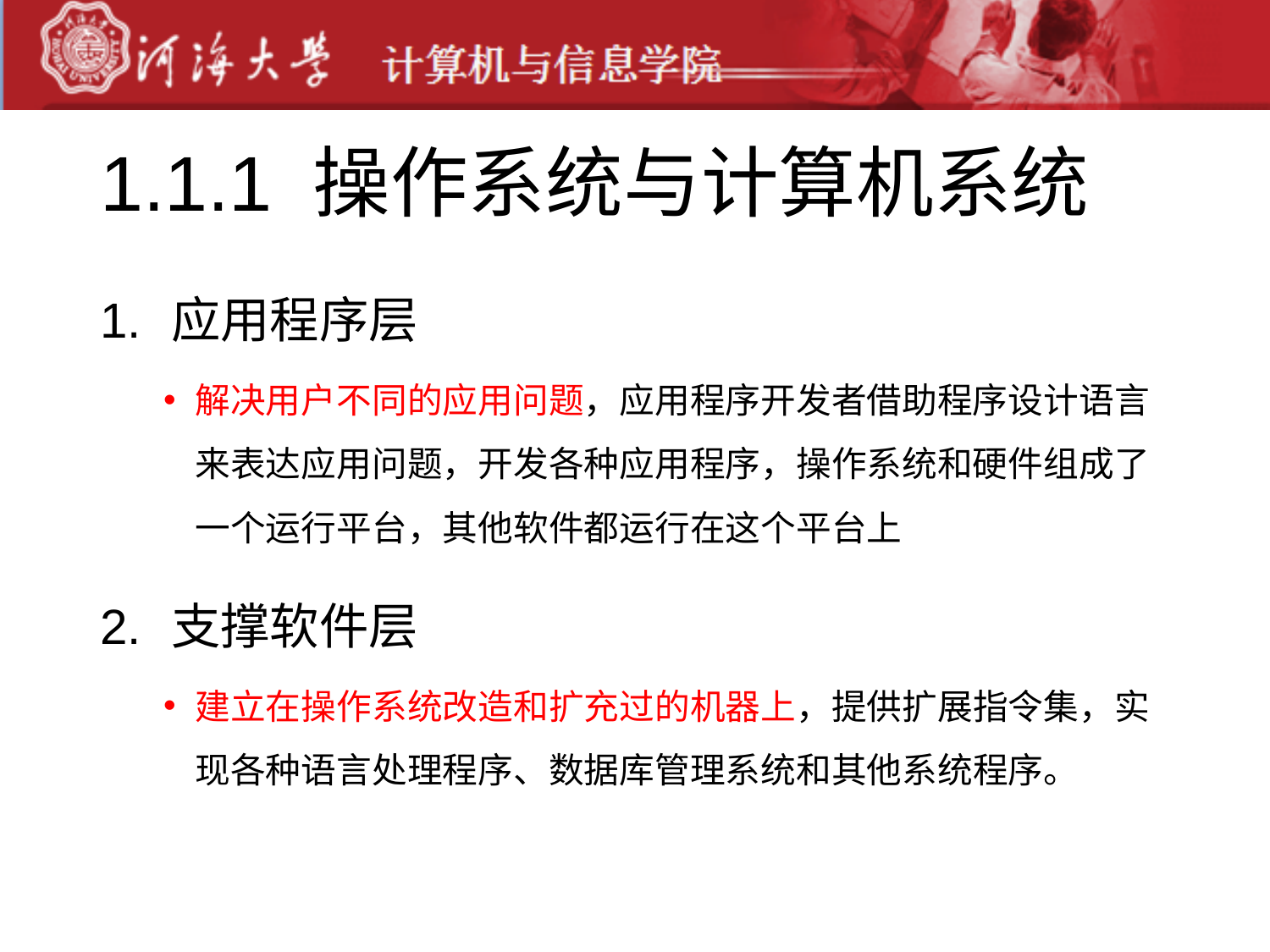

# 1.1.1 操作系统与计算机系统
应用程序层
解决用户不同的应用问题，应用程序开发者借助程序设计语言来表达应用问题，开发各种应用程序，操作系统和硬件组成了一个运行平台，其他软件都运行在这个平台上
支撑软件层
建立在操作系统改造和扩充过的机器上，提供扩展指令集，实现各种语言处理程序、数据库管理系统和其他系统程序。